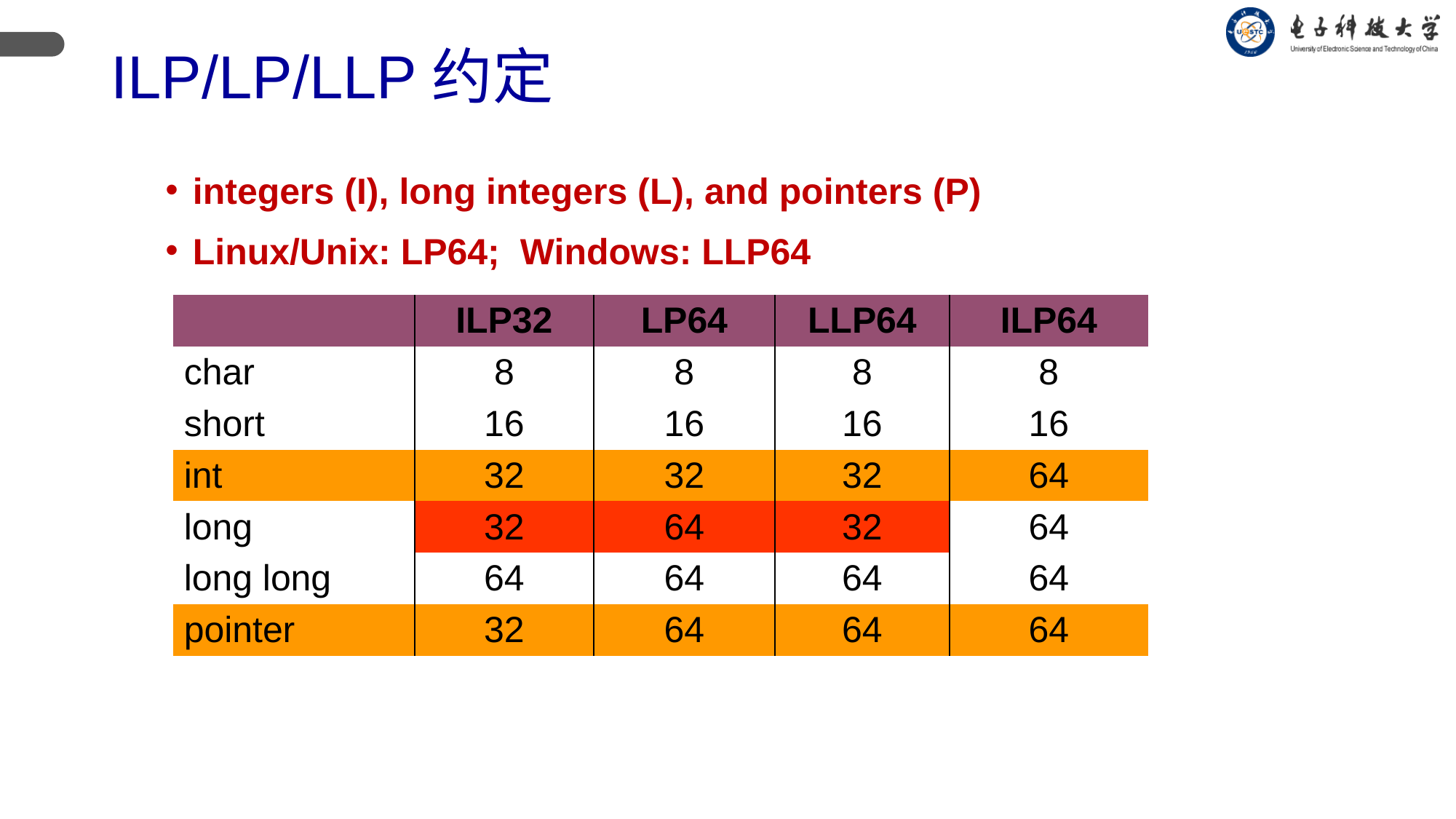

# ILP/LP/LLP约定
integers (I), long integers (L), and pointers (P)
Linux/Unix: LP64;	Windows: LLP64

|  | ILP32 | LP64 | LLP64 | ILP64 |
| --- | --- | --- | --- | --- |
| char | 8 | 8 | 8 | 8 |
| short | 16 | 16 | 16 | 16 |
| int | 32 | 32 | 32 | 64 |
| long | 32 | 64 | 32 | 64 |
| long long | 64 | 64 | 64 | 64 |
| pointer | 32 | 64 | 64 | 64 |